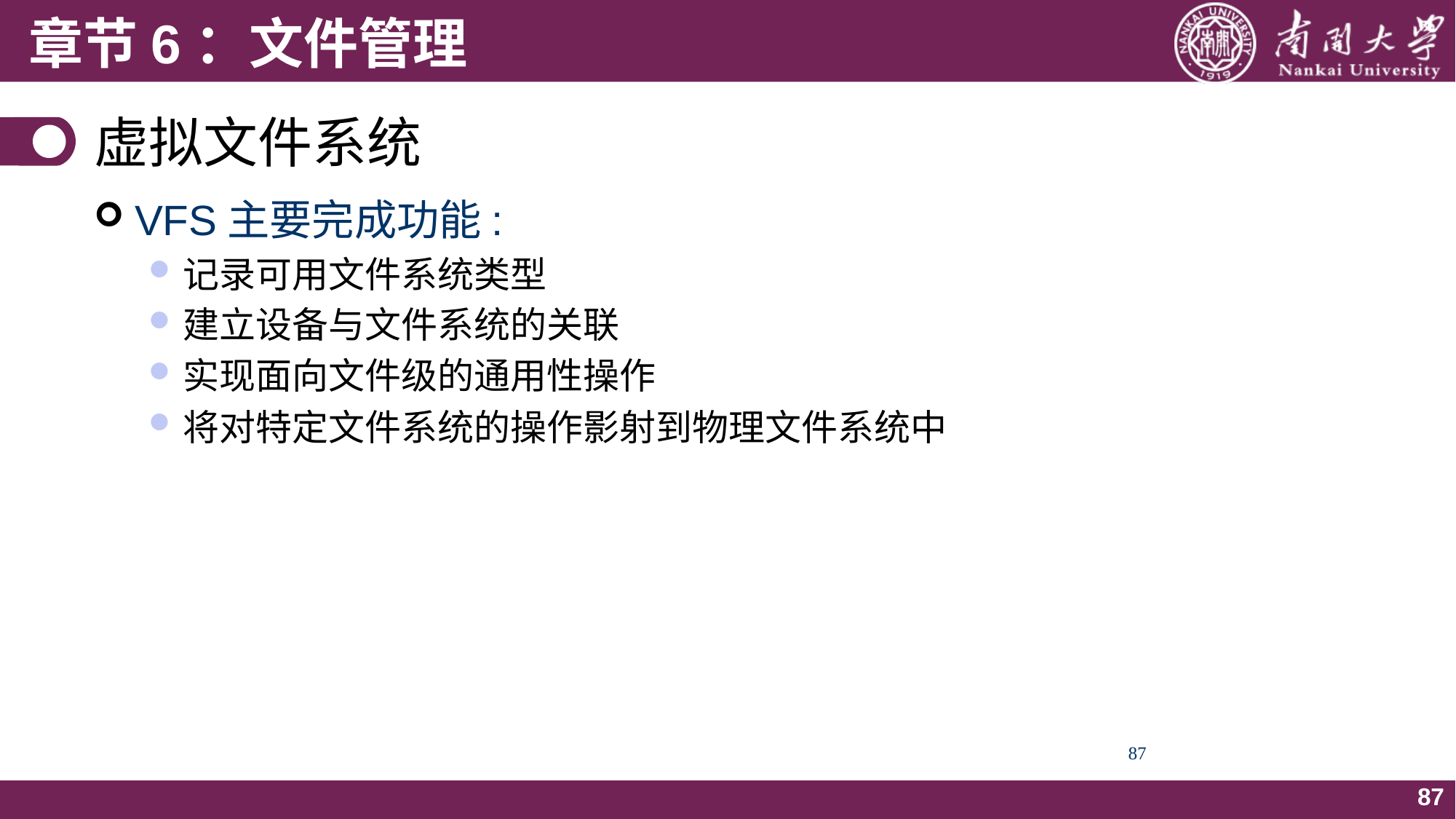

# 虚拟文件系统
VFS主要完成功能:
记录可用文件系统类型
建立设备与文件系统的关联
实现面向文件级的通用性操作
将对特定文件系统的操作影射到物理文件系统中

87
87